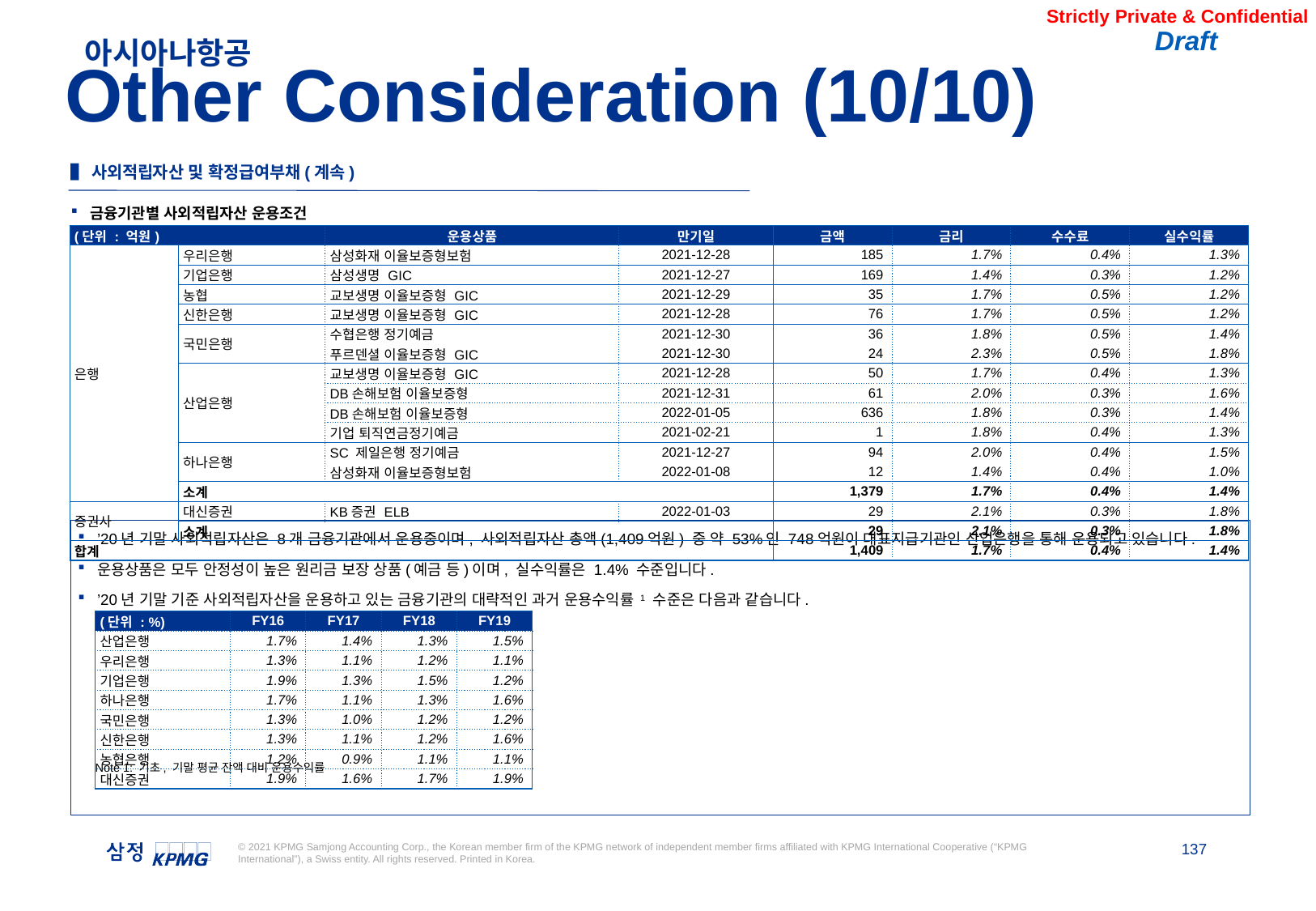

아시아나항공
Other Consideration (10/10)
▌사외적립자산 및 확정급여부채(계속)

금융기관별 사외적립자산 운용조건
| (단위 : 억원) |  | 운용상품 | 만기일 | 금액 | 금리 | 수수료 | 실수익률 |
| --- | --- | --- | --- | --- | --- | --- | --- |
| 은행 | 우리은행 | 삼성화재 이율보증형보험 | 2021-12-28 | 185 | 1.7% | 0.4% | 1.3% |
|  | 기업은행 | 삼성생명 GIC | 2021-12-27 | 169 | 1.4% | 0.3% | 1.2% |
|  | 농협 | 교보생명 이율보증형 GIC | 2021-12-29 | 35 | 1.7% | 0.5% | 1.2% |
|  | 신한은행 | 교보생명 이율보증형 GIC | 2021-12-28 | 76 | 1.7% | 0.5% | 1.2% |
|  | 국민은행 | 수협은행 정기예금 | 2021-12-30 | 36 | 1.8% | 0.5% | 1.4% |
|  |  | 푸르덴셜 이율보증형 GIC | 2021-12-30 | 24 | 2.3% | 0.5% | 1.8% |
|  | 산업은행 | 교보생명 이율보증형 GIC | 2021-12-28 | 50 | 1.7% | 0.4% | 1.3% |
|  |  | DB손해보험 이율보증형 | 2021-12-31 | 61 | 2.0% | 0.3% | 1.6% |
|  |  | DB손해보험 이율보증형 | 2022-01-05 | 636 | 1.8% | 0.3% | 1.4% |
|  |  | 기업 퇴직연금정기예금 | 2021-02-21 | 1 | 1.8% | 0.4% | 1.3% |
|  | 하나은행 | SC 제일은행 정기예금 | 2021-12-27 | 94 | 2.0% | 0.4% | 1.5% |
|  |  | 삼성화재 이율보증형보험 | 2022-01-08 | 12 | 1.4% | 0.4% | 1.0% |
|  | 소계 |  |  | 1,379 | 1.7% | 0.4% | 1.4% |
| 증권사 | 대신증권 | KB증권 ELB | 2022-01-03 | 29 | 2.1% | 0.3% | 1.8% |
|  | 소계 |  |  | 29 | 2.1% | 0.3% | 1.8% |
| 합계 |  |  |  | 1,409 | 1.7% | 0.4% | 1.4% |
’20년 기말 사외적립자산은 8개 금융기관에서 운용중이며, 사외적립자산 총액(1,409억원) 중 약 53%인 748억원이 대표지급기관인 산업은행을 통해 운용되고 있습니다.
운용상품은 모두 안정성이 높은 원리금 보장 상품(예금 등)이며, 실수익률은 1.4% 수준입니다.
’20년 기말 기준 사외적립자산을 운용하고 있는 금융기관의 대략적인 과거 운용수익률 1 수준은 다음과 같습니다.

| (단위 : %) | FY16 | FY17 | FY18 | FY19 |
| --- | --- | --- | --- | --- |
| 산업은행 | 1.7% | 1.4% | 1.3% | 1.5% |
| 우리은행 | 1.3% | 1.1% | 1.2% | 1.1% |
| 기업은행 | 1.9% | 1.3% | 1.5% | 1.2% |
| 하나은행 | 1.7% | 1.1% | 1.3% | 1.6% |
| 국민은행 | 1.3% | 1.0% | 1.2% | 1.2% |
| 신한은행 | 1.3% | 1.1% | 1.2% | 1.6% |
| 농협은행 | 1.2% | 0.9% | 1.1% | 1.1% |
| 대신증권 | 1.9% | 1.6% | 1.7% | 1.9% |
Note 1: 기초, 기말 평균 잔액 대비 운용수익률